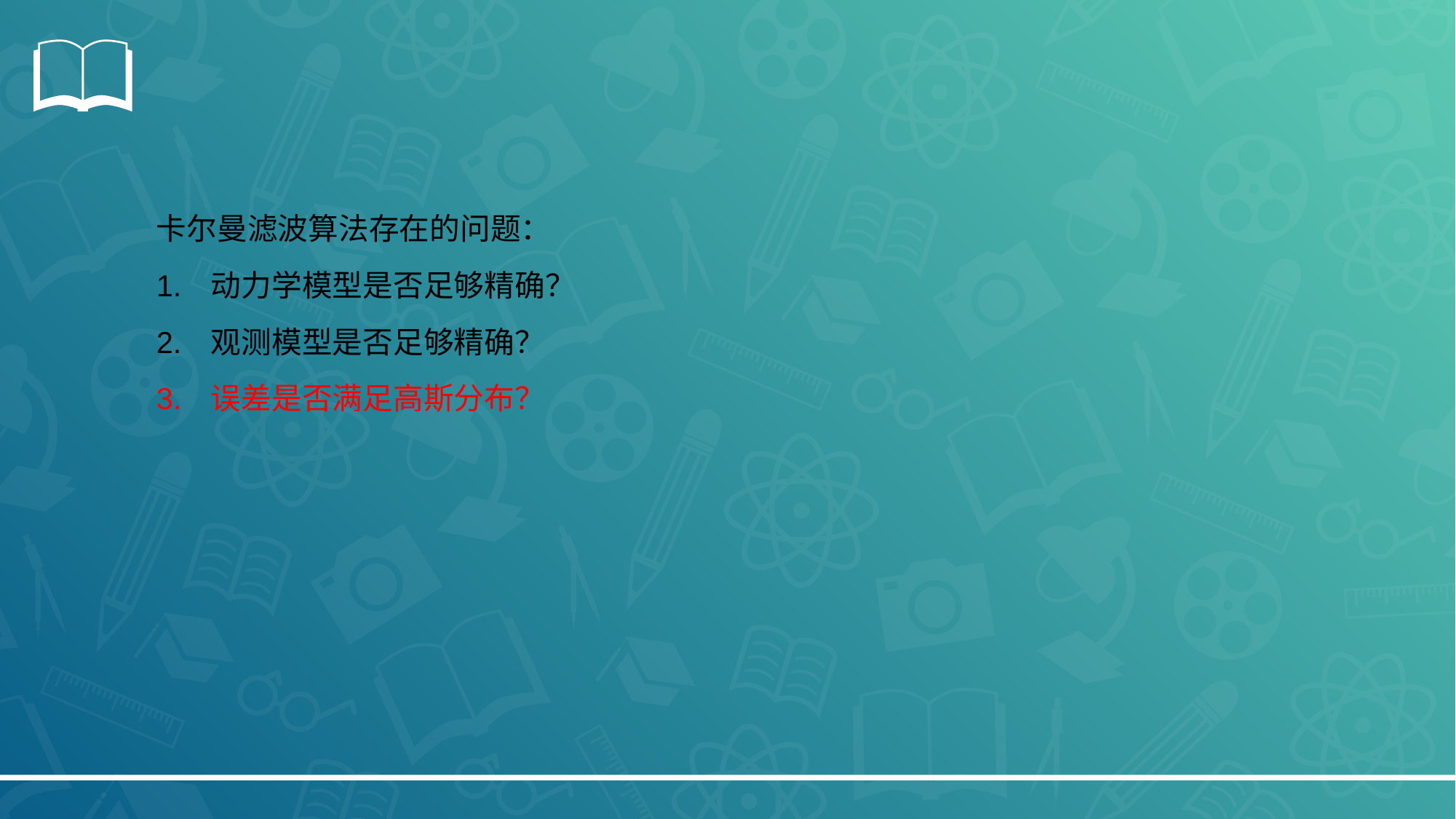

卡尔曼滤波算法存在的问题：
动力学模型是否足够精确？
观测模型是否足够精确？
误差是否满足高斯分布？